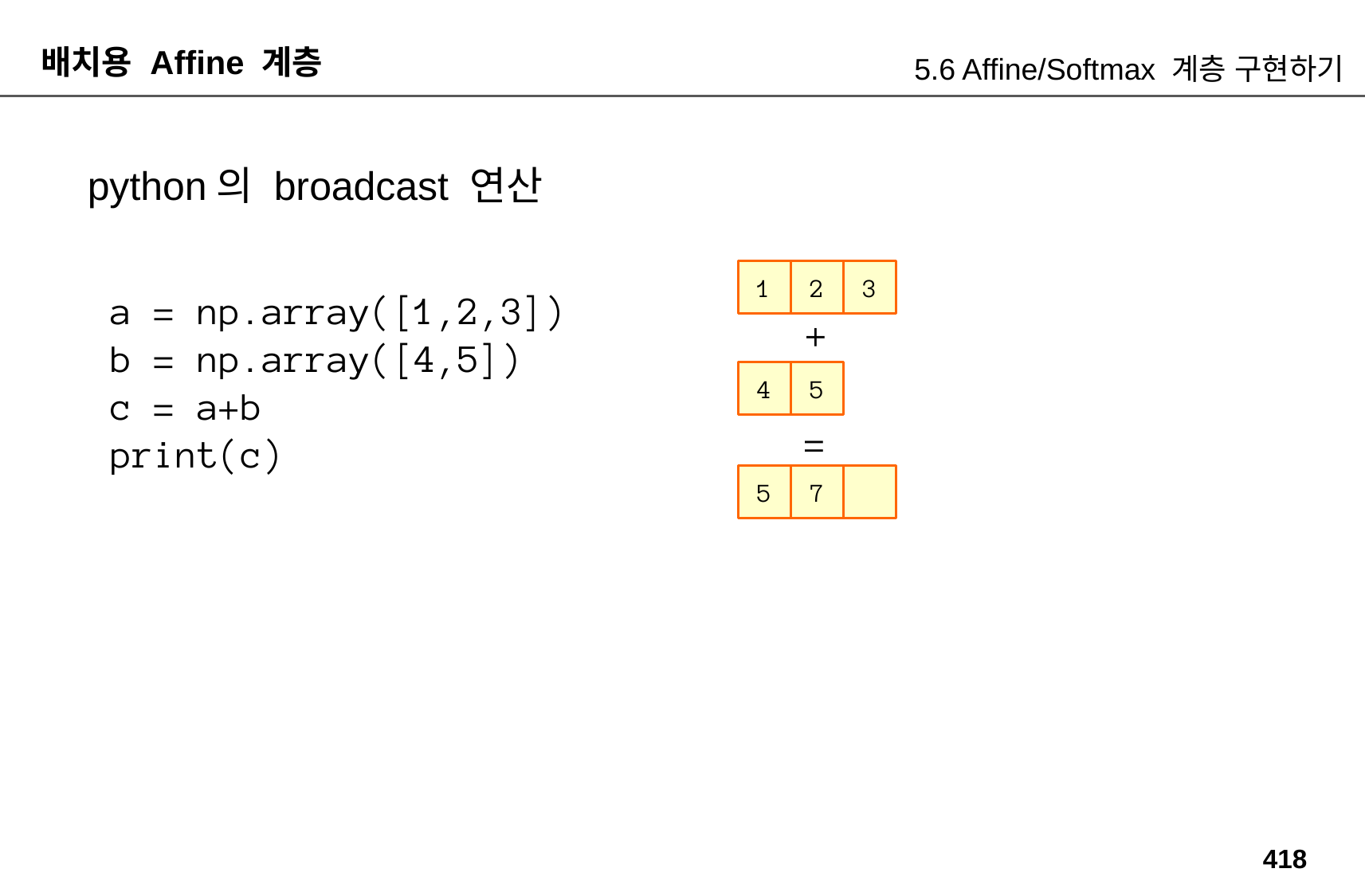

배치용 Affine 계층
5.6 Affine/Softmax 계층 구현하기
python의 broadcast 연산
1
2
3
a = np.array([1,2,3])
b = np.array([4,5])
c = a+b
print(c)

+
4
5
=
5
7